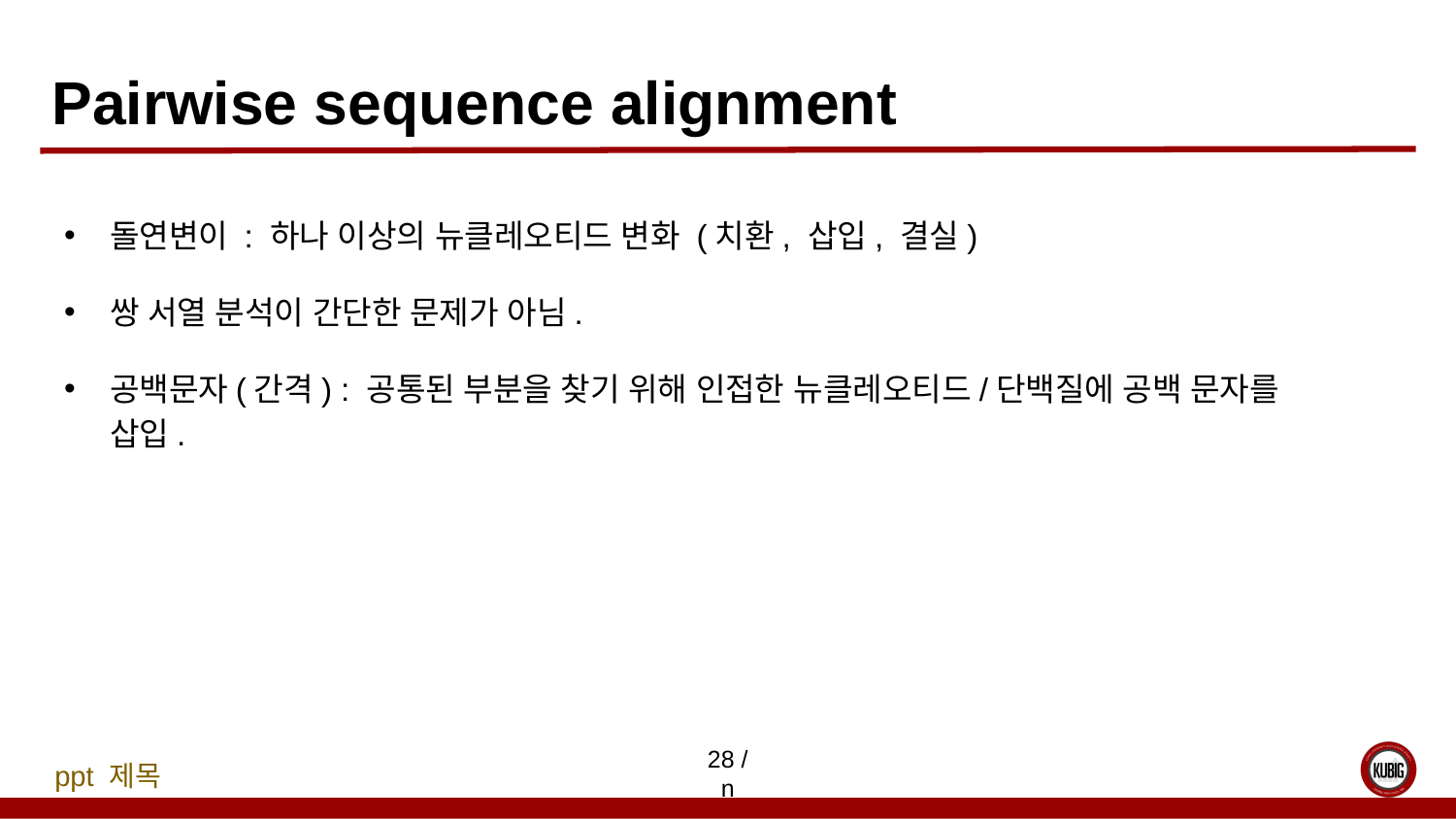

# Pairwise sequence alignment
돌연변이 : 하나 이상의 뉴클레오티드 변화 (치환, 삽입, 결실)
쌍 서열 분석이 간단한 문제가 아님.
공백문자(간격) : 공통된 부분을 찾기 위해 인접한 뉴클레오티드/단백질에 공백 문자를 삽입.
28 / n